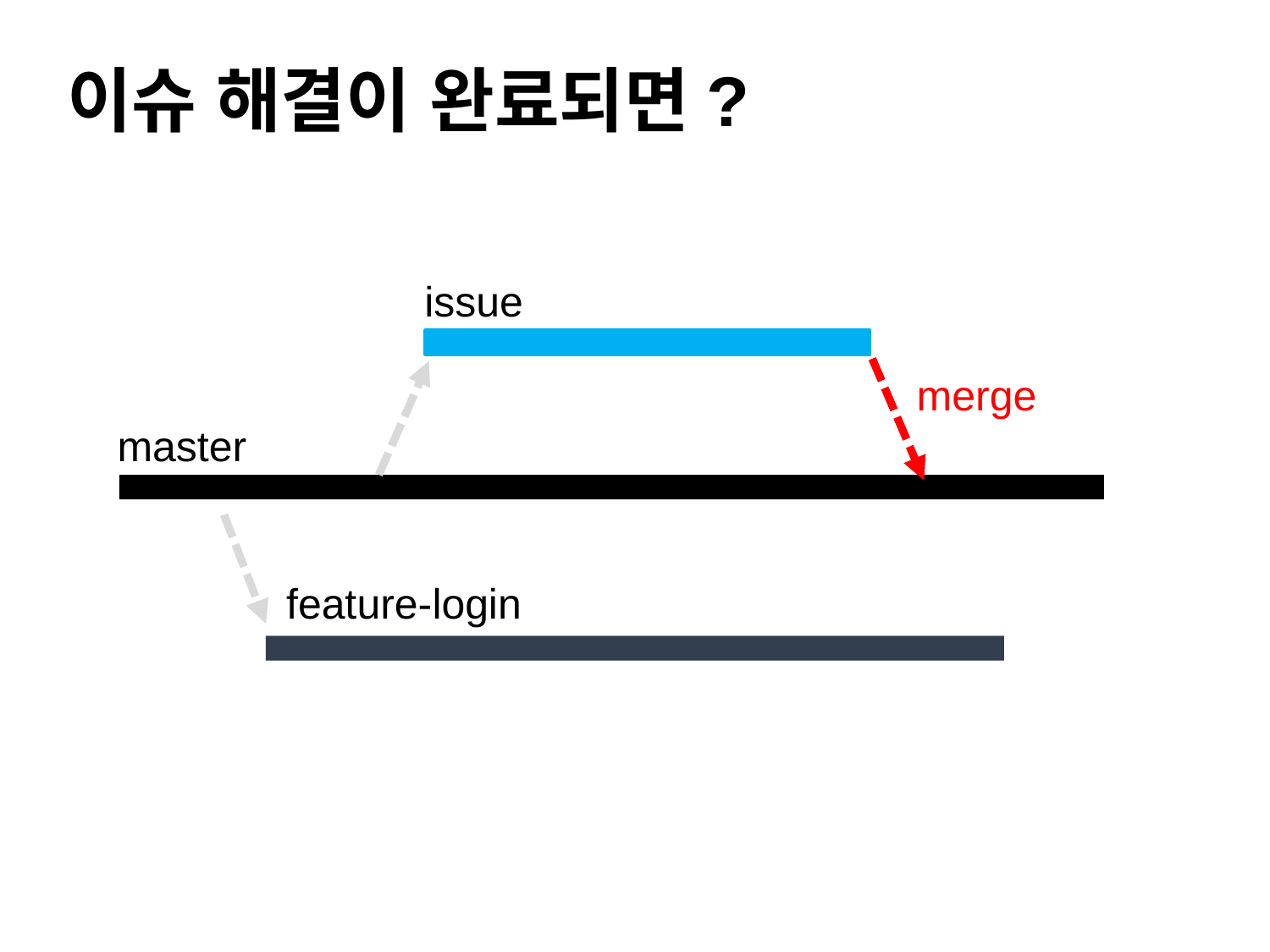

#
이슈 해결이 완료되면?
issue

merge
master

feature-login